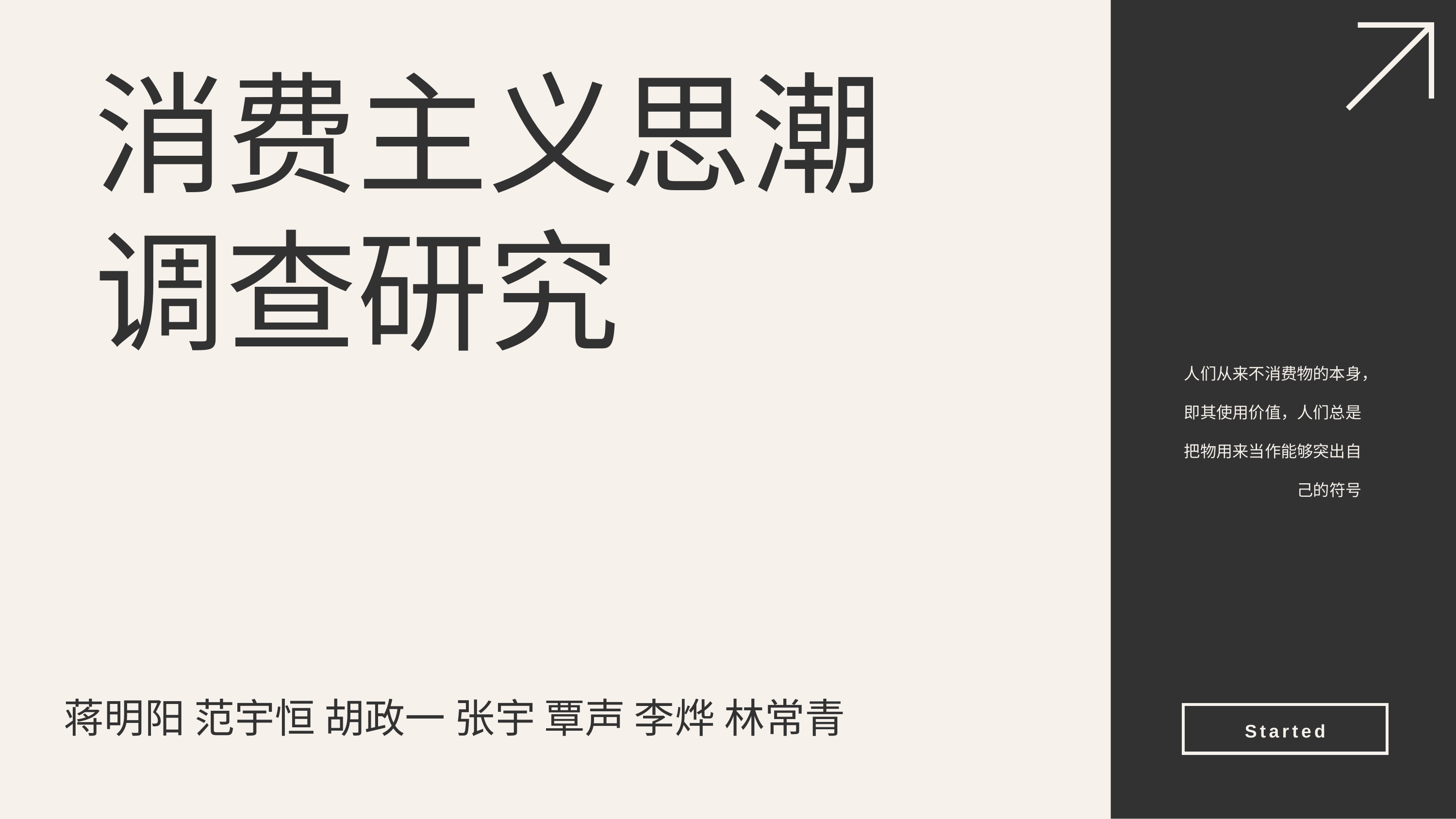

消费主义思潮调查研究
人们从来不消费物的本身，即其使用价值，人们总是把物用来当作能够突出自己的符号
蒋明阳 范宇恒 胡政一 张宇 覃声 李烨 林常青

Started